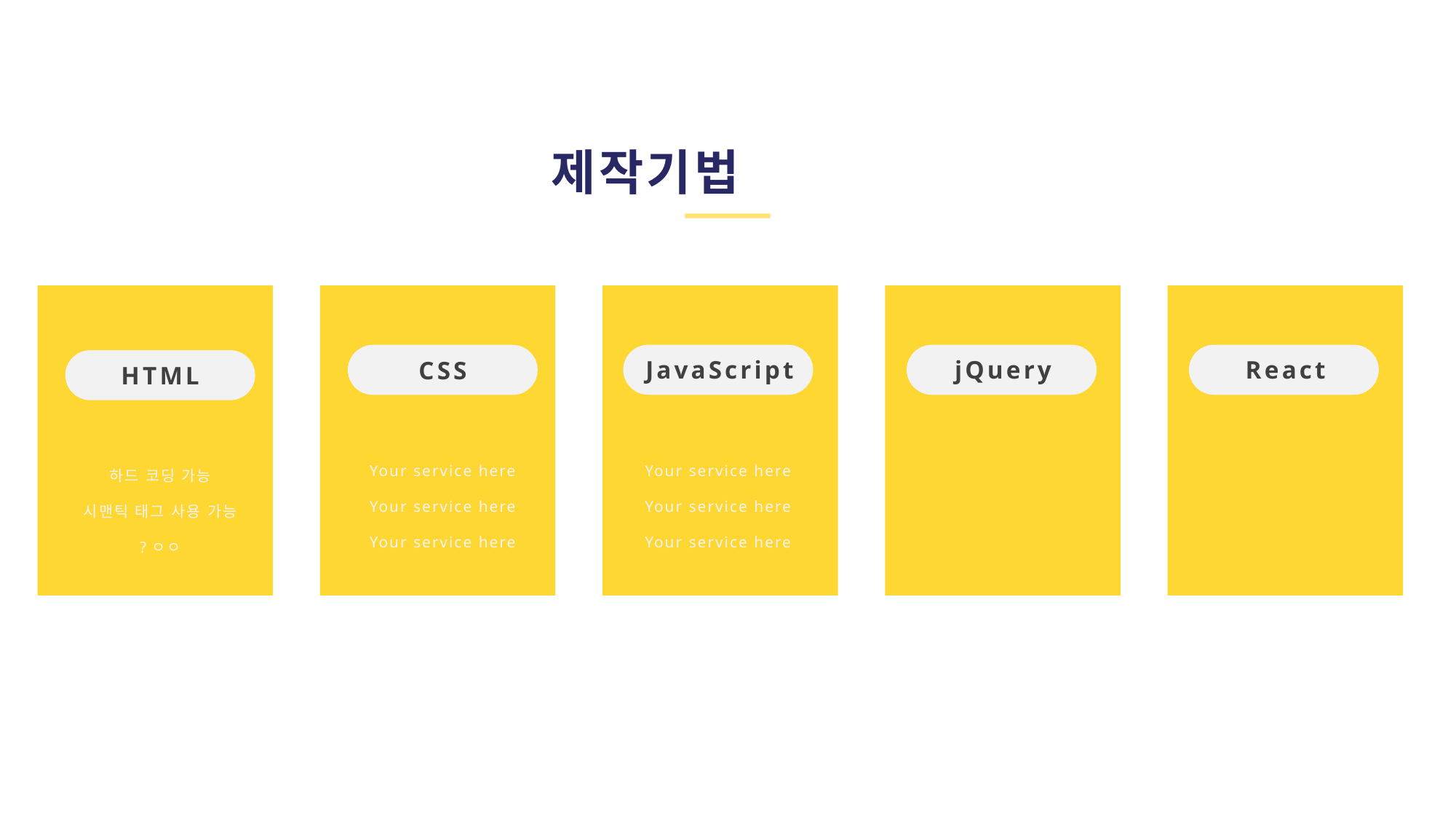

제작기법

JavaScript
jQuery
React
CSS

HTML
Your service here
Your service here
하드 코딩 가능
Your service here
Your service here
시맨틱 태그 사용 가능
Your service here
Your service here
?ㅇㅇ